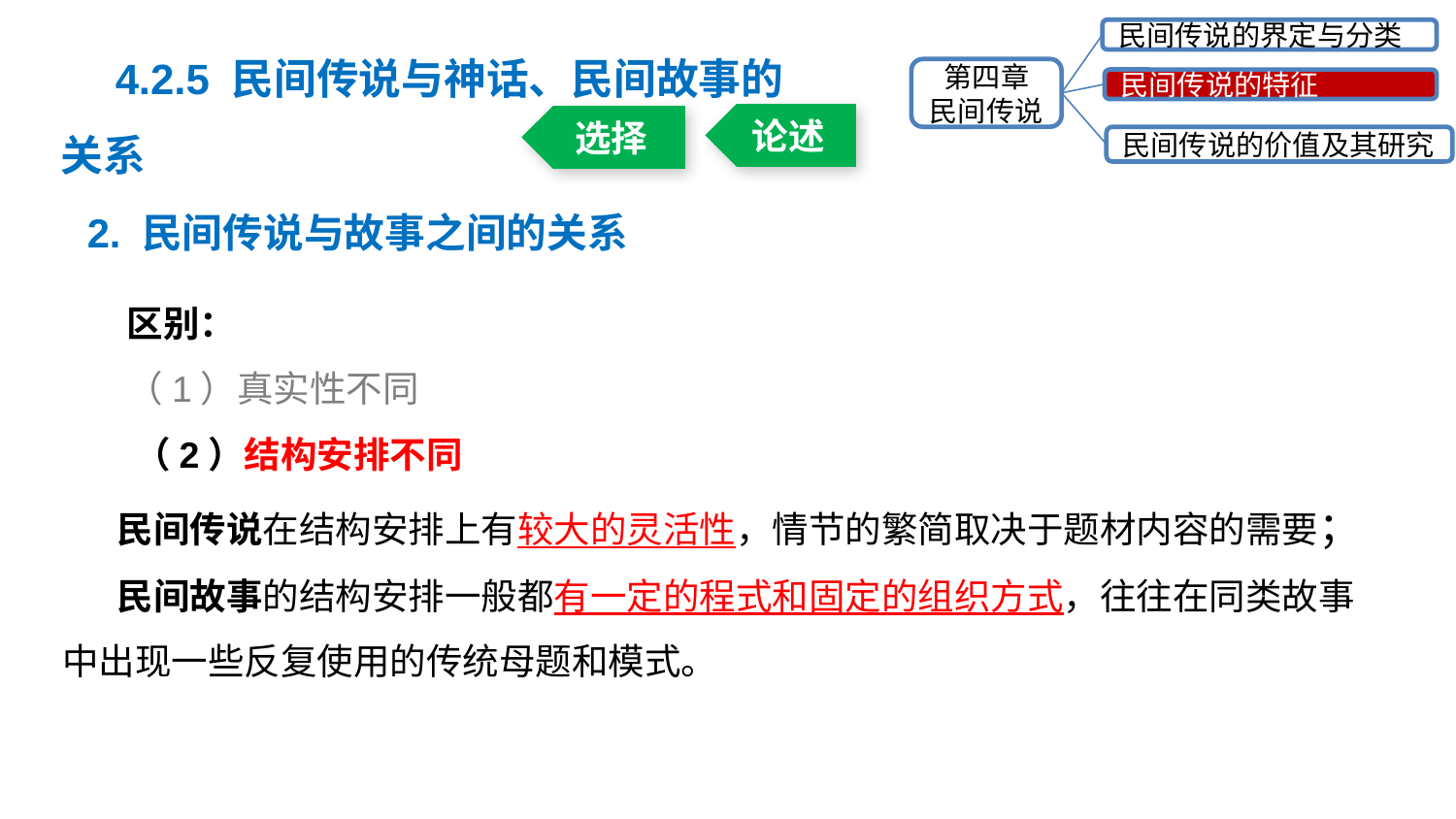

民间传说的界定与分类
第四章
民间传说
民间传说的特征
民间传说的价值及其研究
4.2.5 民间传说与神话、民间故事的关系
论述
选择
2. 民间传说与故事之间的关系
区别：
（1）真实性不同
 （2）结构安排不同
民间传说在结构安排上有较大的灵活性，情节的繁简取决于题材内容的需要；
民间故事的结构安排一般都有一定的程式和固定的组织方式，往往在同类故事中出现一些反复使用的传统母题和模式。